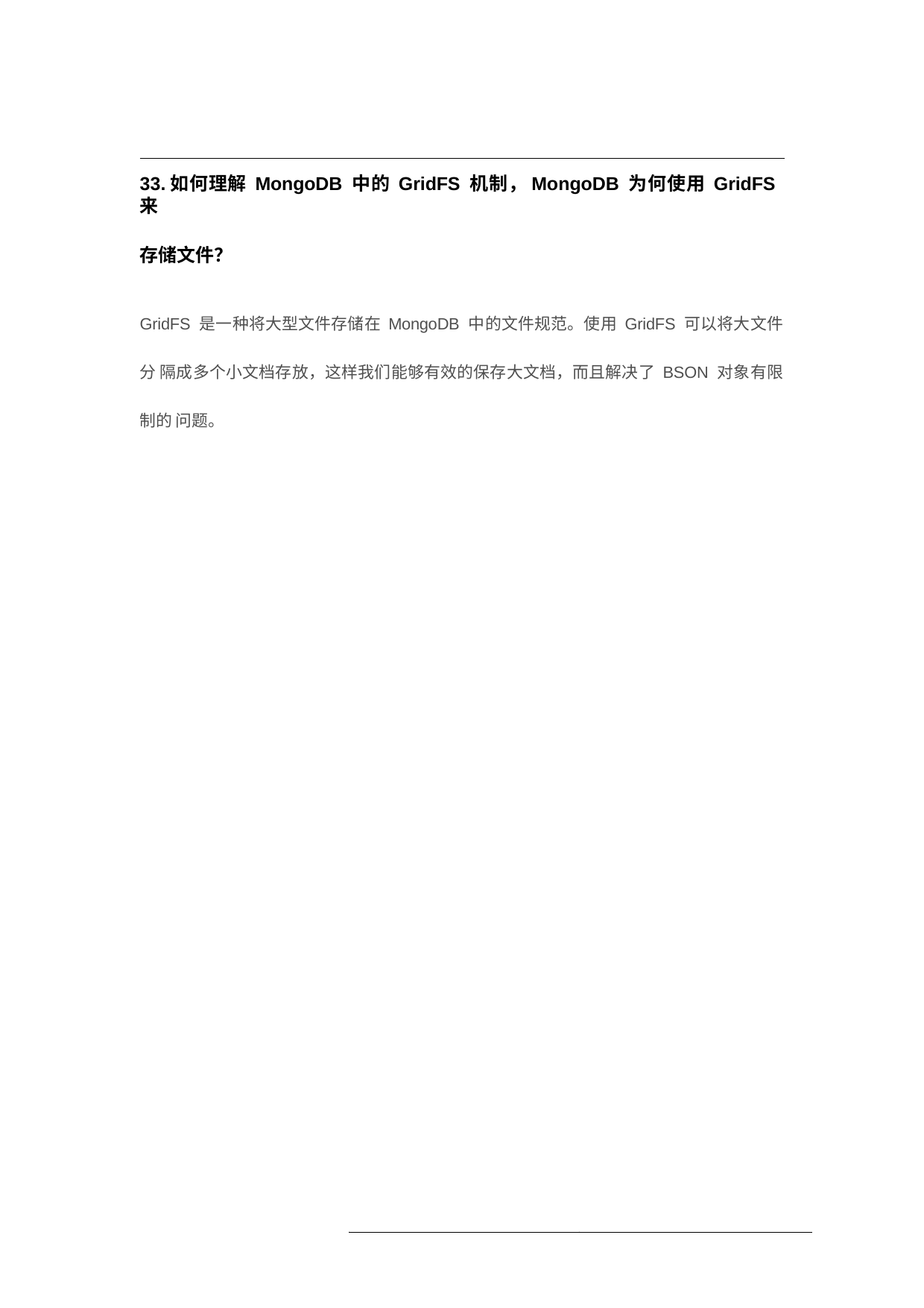

33.如何理解 MongoDB 中的 GridFS 机制，MongoDB 为何使用 GridFS 来

存储文件？
GridFS 是一种将大型文件存储在 MongoDB 中的文件规范。使用 GridFS 可以将大文件分 隔成多个小文档存放，这样我们能够有效的保存大文档，而且解决了 BSON 对象有限制的 问题。